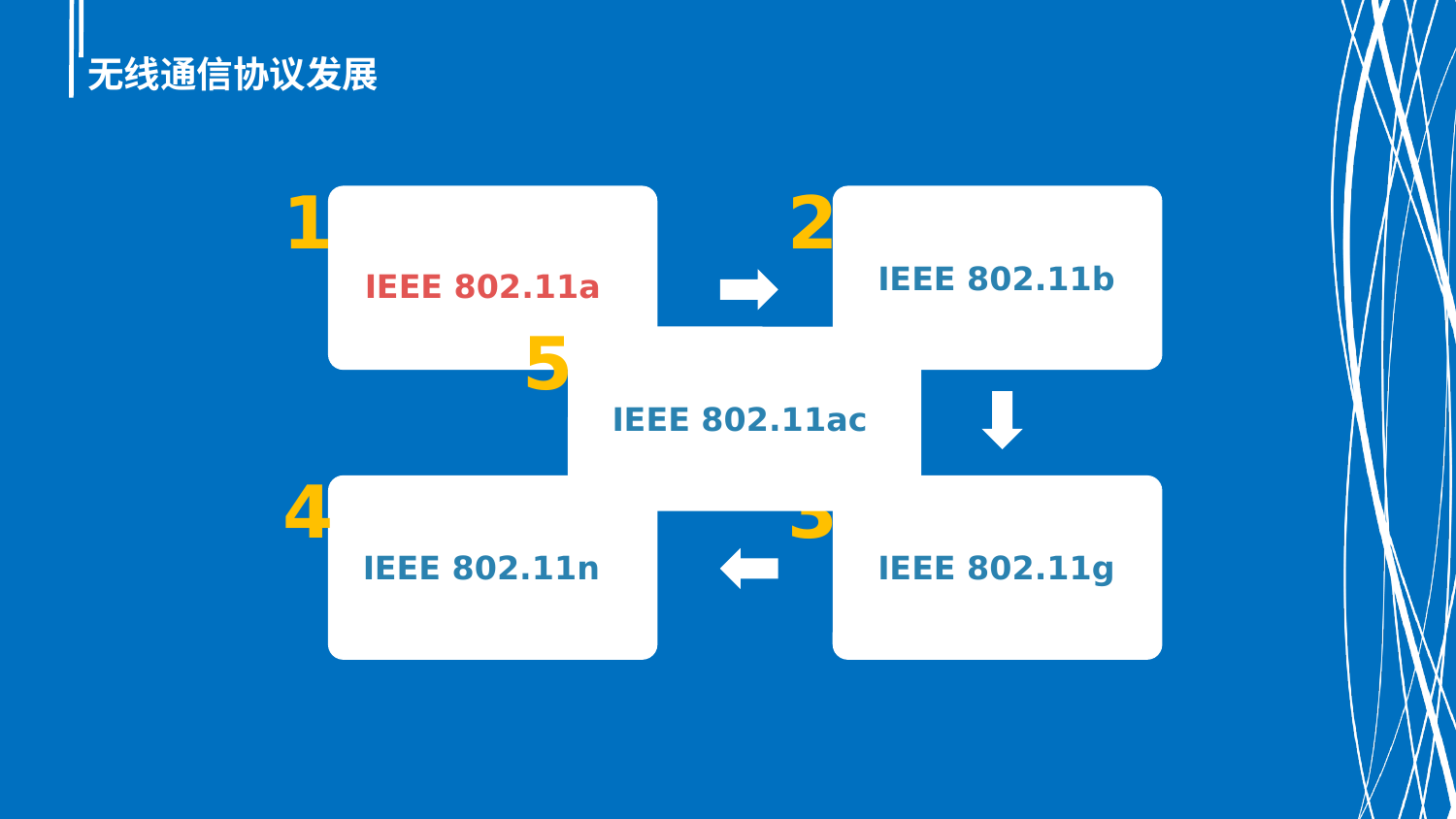

无线通信协议发展
1

IEEE 802.11a
2

IEEE 802.11b

5

IEEE 802.11ac

4

IEEE 802.11n
3

IEEE 802.11g